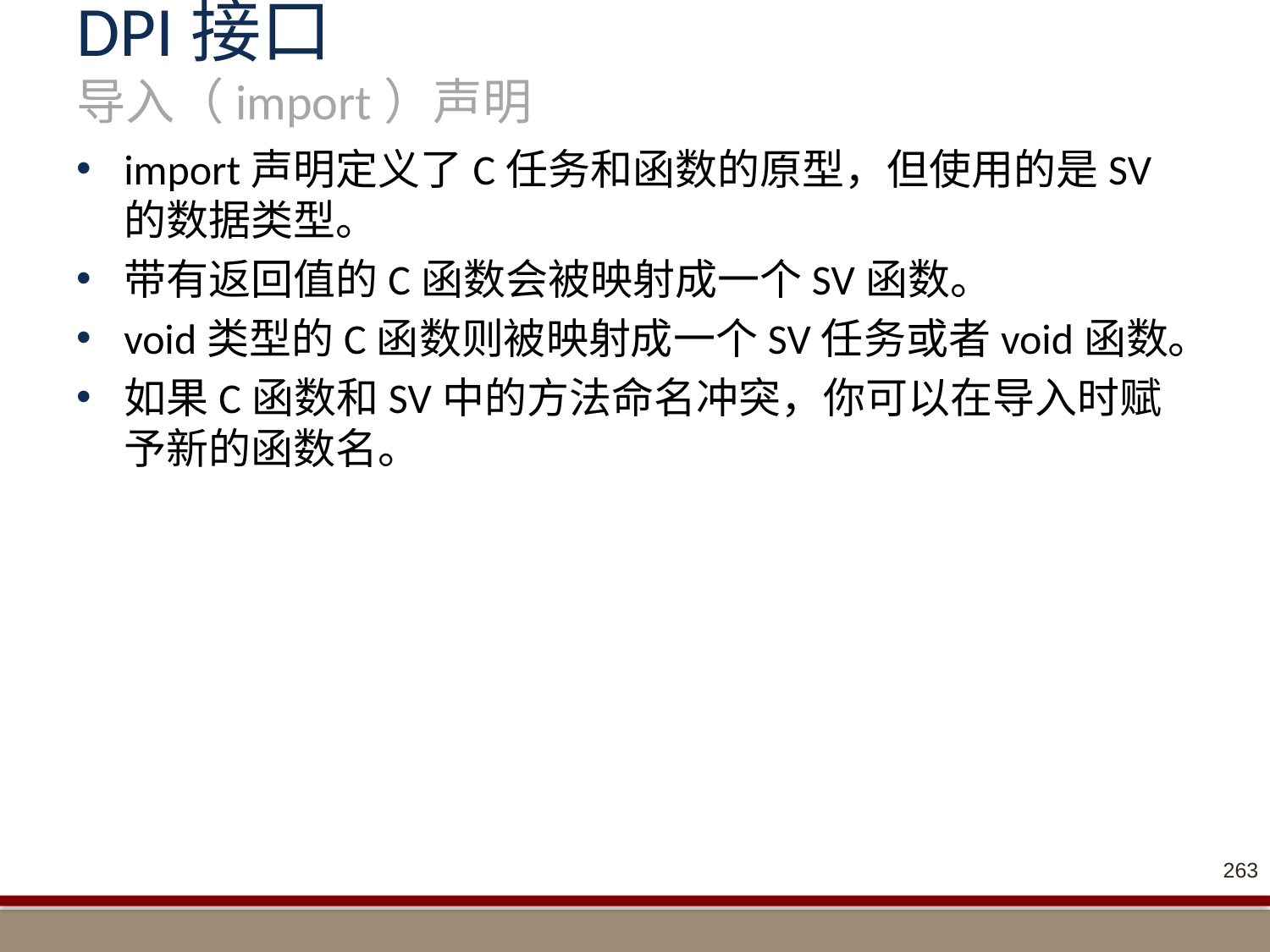

# DPI接口 导入（import）声明
import声明定义了C任务和函数的原型，但使用的是SV的数据类型。
带有返回值的C函数会被映射成一个SV函数。
void类型的C函数则被映射成一个SV任务或者void函数。
如果C函数和SV中的方法命名冲突，你可以在导入时赋予新的函数名。
263